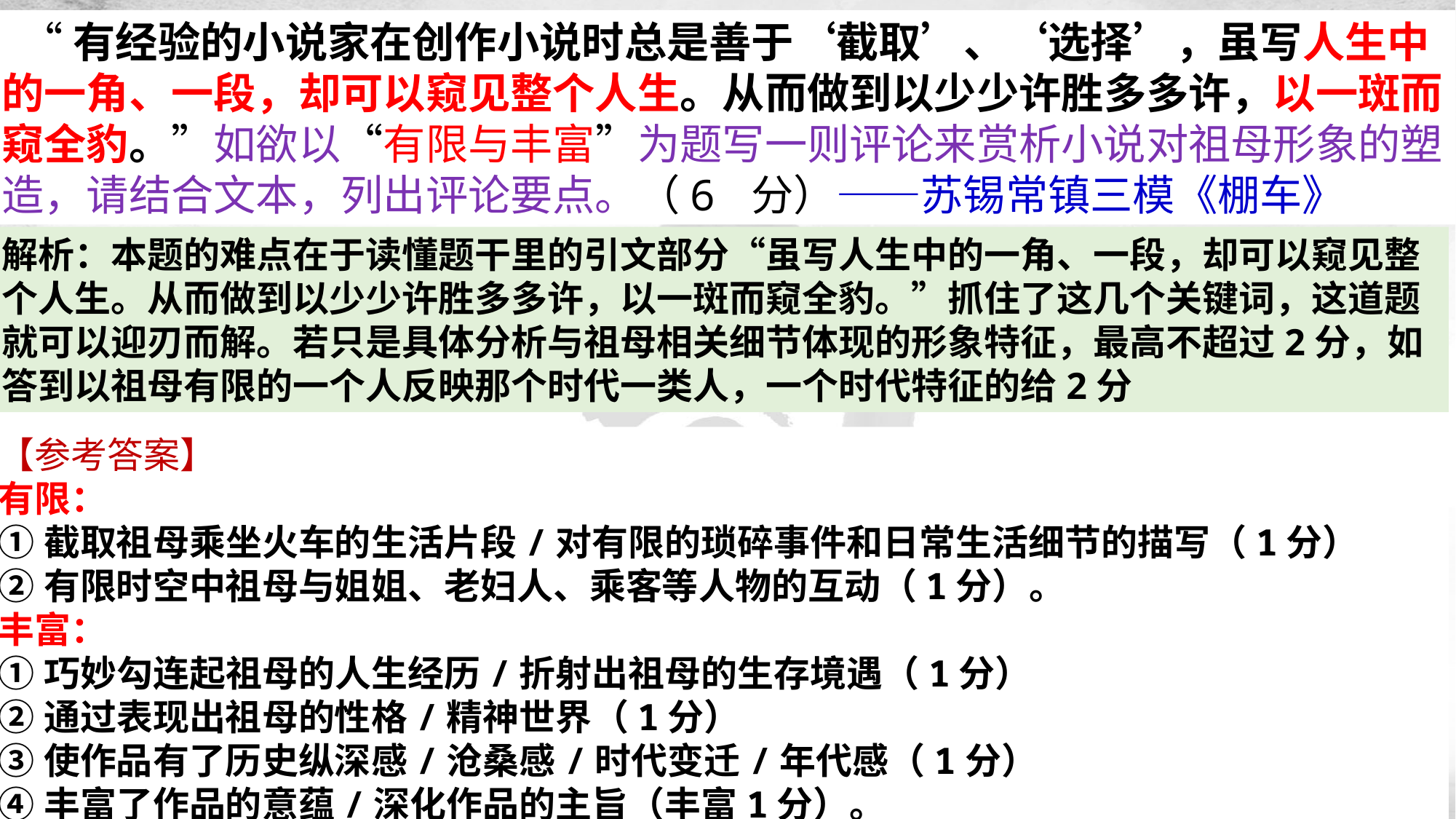

“有经验的小说家在创作小说时总是善于‘截取’、‘选择’，虽写人生中的一角、一段，却可以窥见整个人生。从而做到以少少许胜多多许，以一斑而窥全豹。”如欲以“有限与丰富”为题写一则评论来赏析小说对祖母形象的塑造，请结合文本，列出评论要点。（6 分）——苏锡常镇三模《棚车》
解析：本题的难点在于读懂题干里的引文部分“虽写人生中的一角、一段，却可以窥见整个人生。从而做到以少少许胜多多许，以一斑而窥全豹。”抓住了这几个关键词，这道题就可以迎刃而解。若只是具体分析与祖母相关细节体现的形象特征，最高不超过2分，如答到以祖母有限的一个人反映那个时代一类人，一个时代特征的给2分
【参考答案】
有限：
①截取祖母乘坐火车的生活片段/对有限的琐碎事件和日常生活细节的描写（1分）
②有限时空中祖母与姐姐、老妇人、乘客等人物的互动（1分）。
丰富：
①巧妙勾连起祖母的人生经历/折射出祖母的生存境遇（1分）
②通过表现出祖母的性格/精神世界（1分）
③使作品有了历史纵深感/沧桑感/时代变迁/年代感（1分）
④丰富了作品的意蕴/深化作品的主旨（丰富1分）。